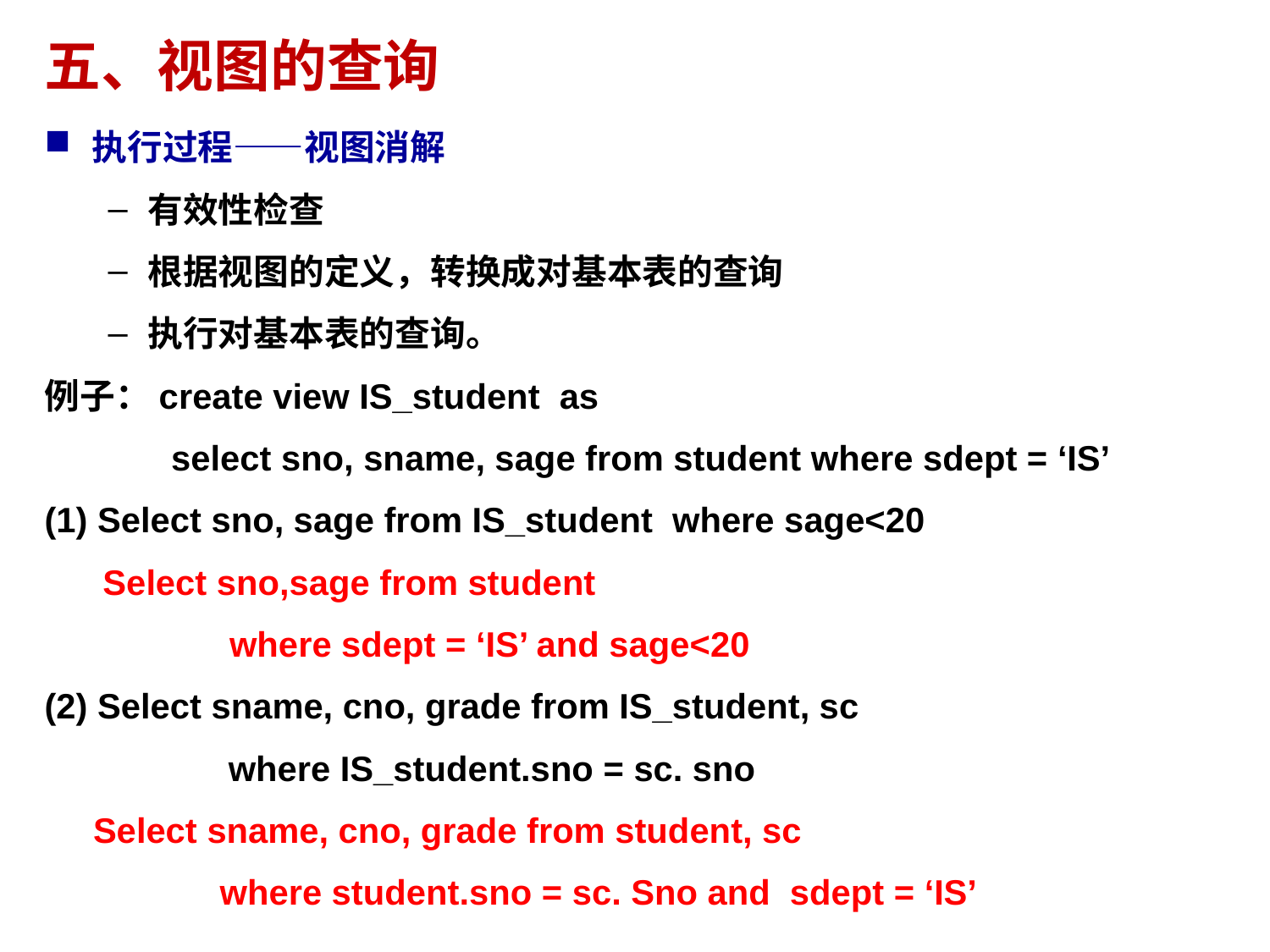

# 五、视图的查询
执行过程——视图消解
有效性检查
根据视图的定义，转换成对基本表的查询
执行对基本表的查询。
例子：create view IS_student  as
             select sno, sname, sage from student where sdept = ‘IS’
(1) Select sno, sage from IS_student  where sage<20
      Select sno,sage from student
                   where sdept = ‘IS’ and sage<20
(2) Select sname, cno, grade from IS_student, sc
	              where IS_student.sno = sc. sno
     Select sname, cno, grade from student, sc
                  where student.sno = sc. Sno and  sdept = ‘IS’